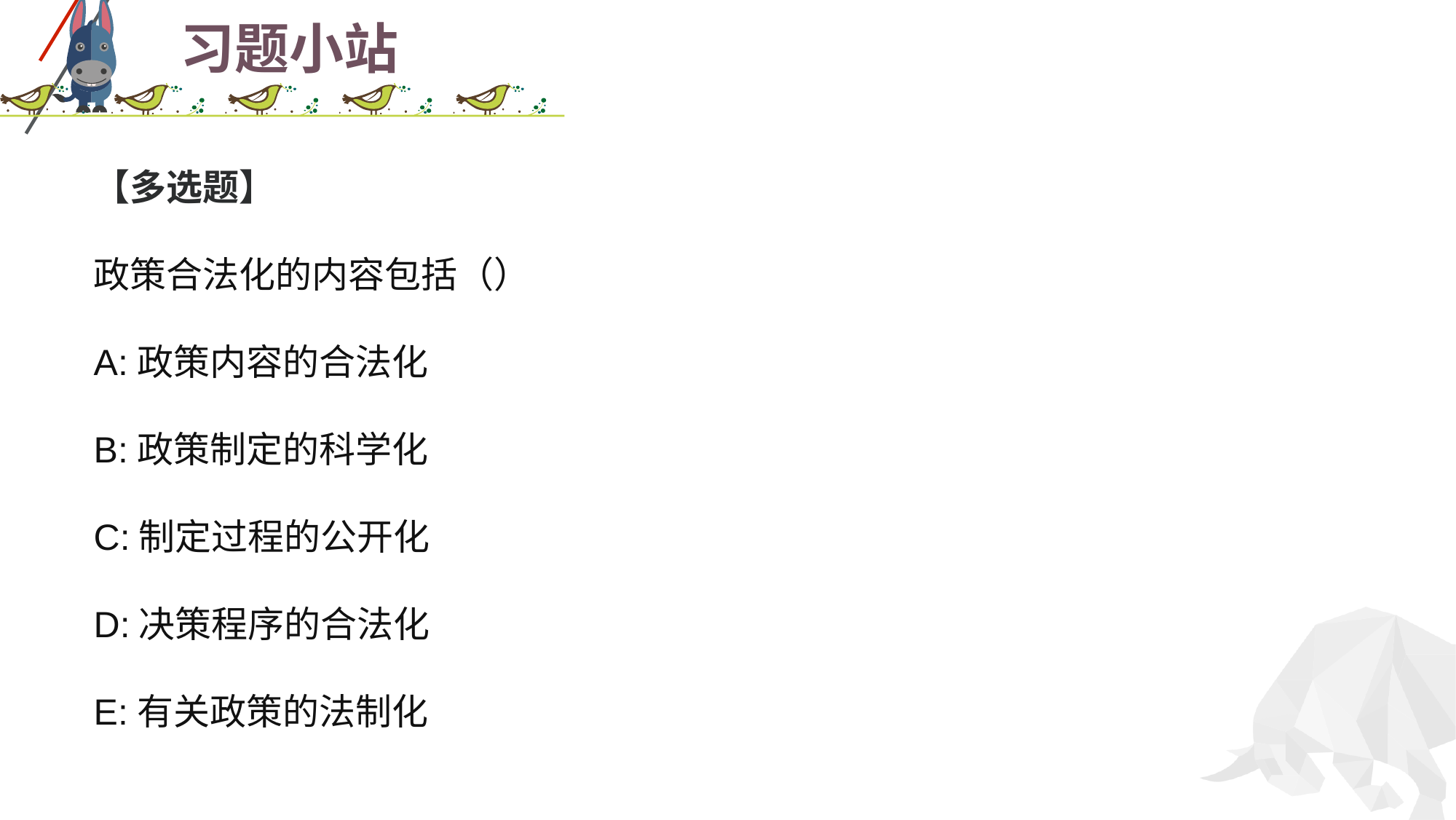

# 习题小站

【多选题】
政策合法化的内容包括（）
A:政策内容的合法化
B:政策制定的科学化
C:制定过程的公开化
D:决策程序的合法化
E:有关政策的法制化